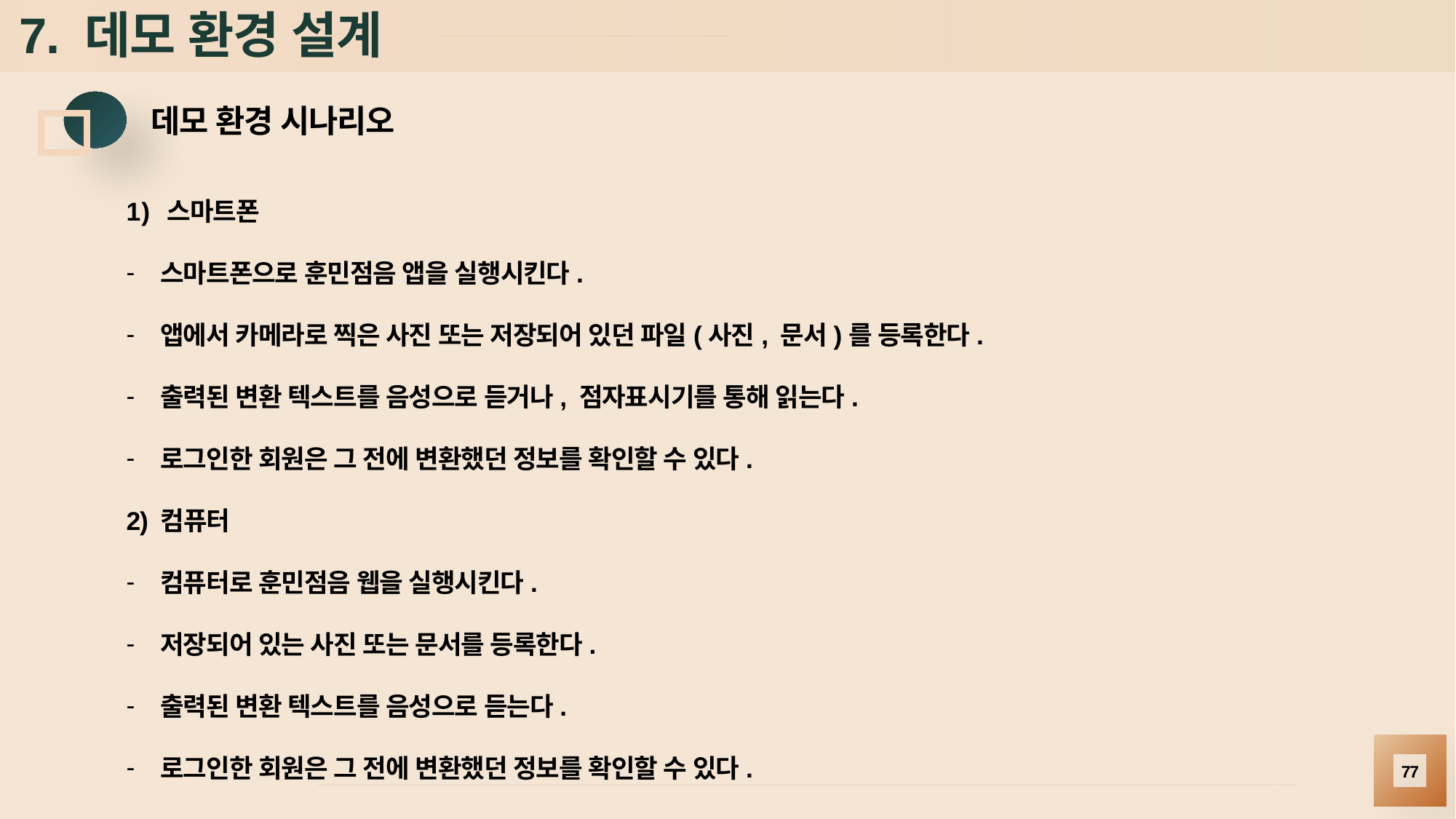

# 7. 데모 환경 설계

데모 환경 시나리오

스마트폰
스마트폰으로 훈민점음 앱을 실행시킨다.
앱에서 카메라로 찍은 사진 또는 저장되어 있던 파일(사진, 문서)를 등록한다.
출력된 변환 텍스트를 음성으로 듣거나, 점자표시기를 통해 읽는다.
로그인한 회원은 그 전에 변환했던 정보를 확인할 수 있다.
2) 컴퓨터
컴퓨터로 훈민점음 웹을 실행시킨다.
저장되어 있는 사진 또는 문서를 등록한다.
출력된 변환 텍스트를 음성으로 듣는다.
로그인한 회원은 그 전에 변환했던 정보를 확인할 수 있다.

77